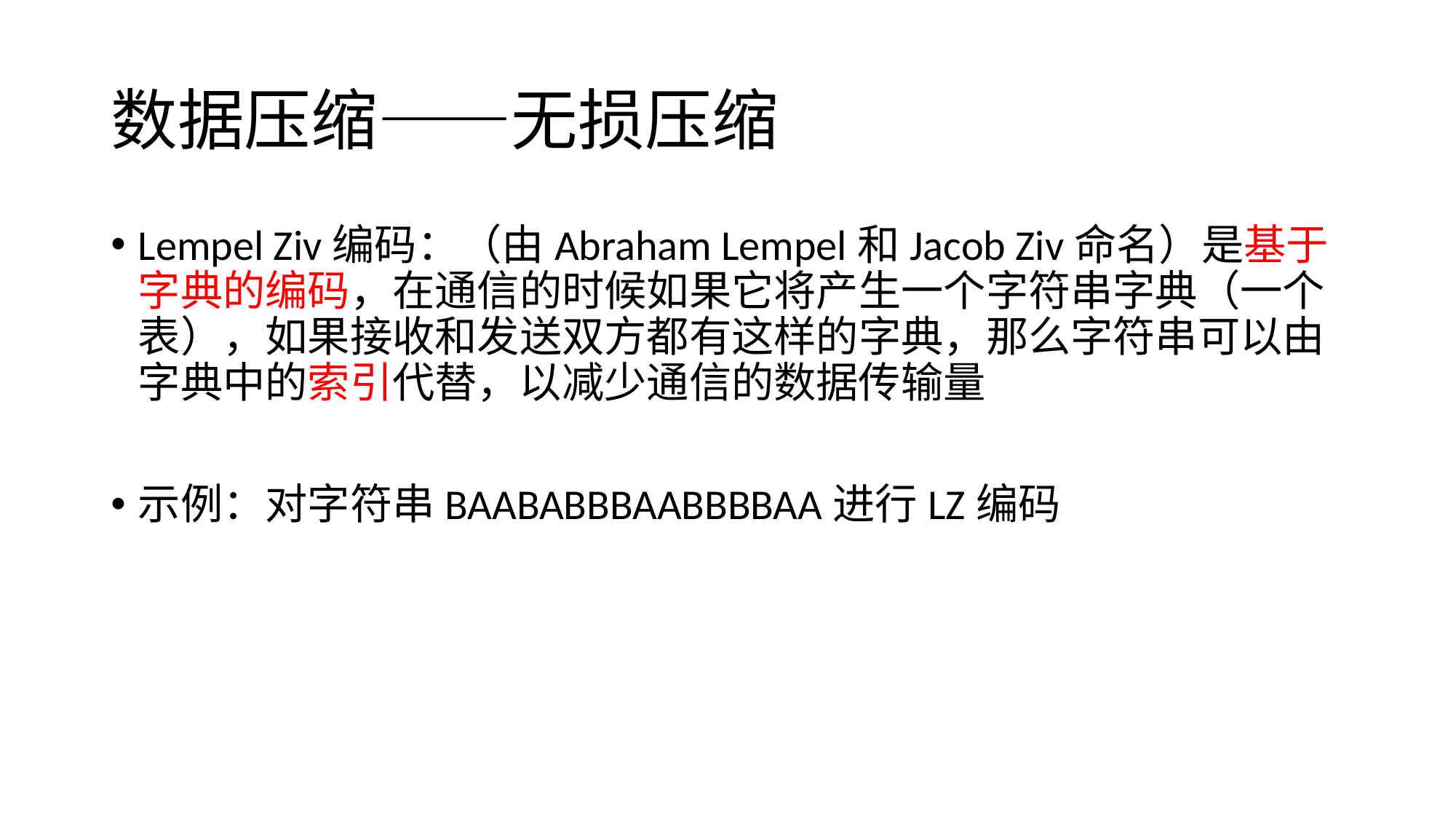

# 数据压缩——无损压缩
Lempel Ziv编码：（由Abraham Lempel和Jacob Ziv命名）是基于字典的编码，在通信的时候如果它将产生一个字符串字典（一个表），如果接收和发送双方都有这样的字典，那么字符串可以由字典中的索引代替，以减少通信的数据传输量

示例：对字符串BAABABBBAABBBBAA进行LZ编码